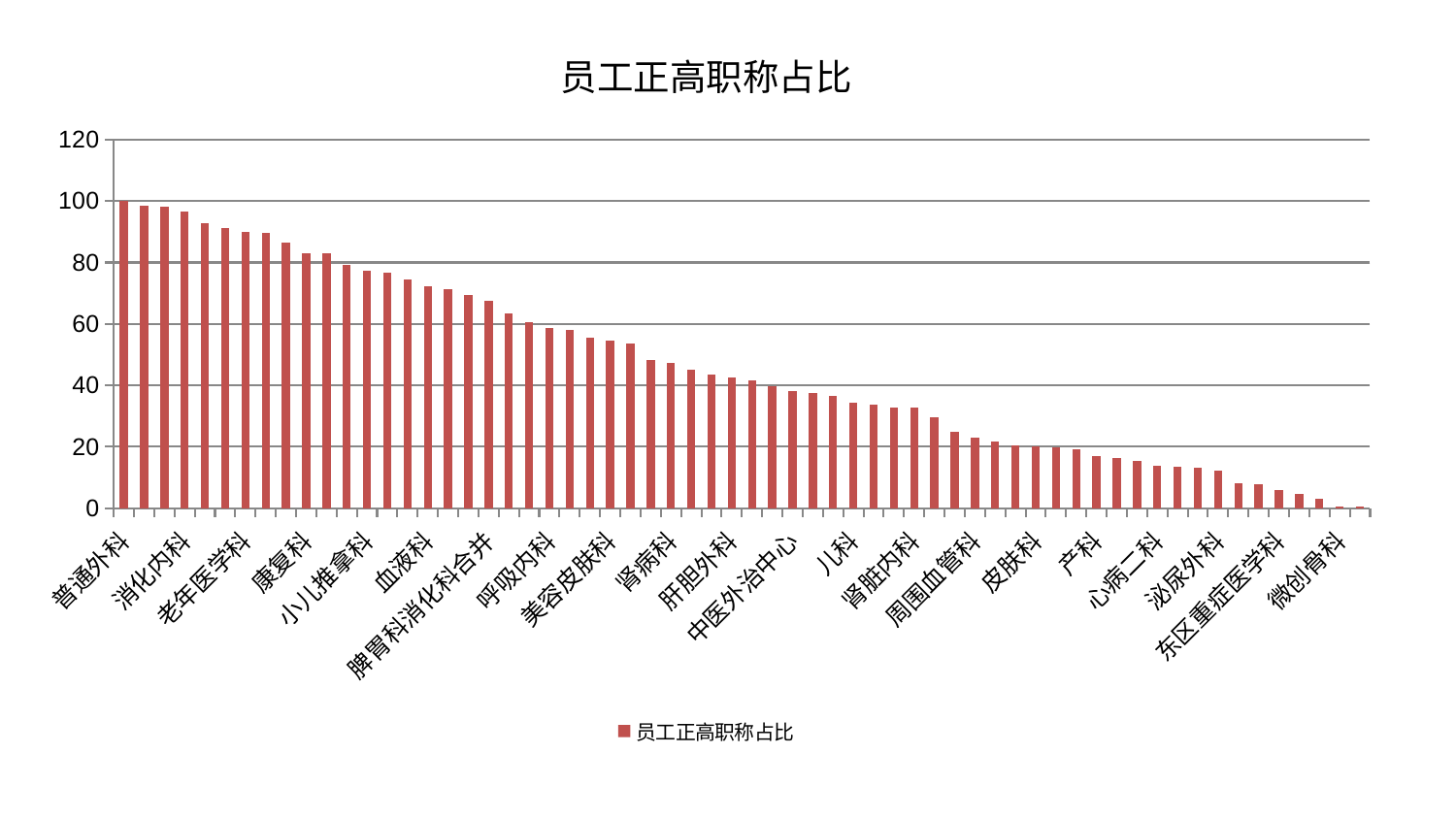

### Chart: 员工正高职称占比

| Category | 员工正高职称占比 |
|---|---|
| 普通外科 | 100.0 |
| 脊柱骨科 | 98.42606269214065 |
| 脑病三科 | 98.2485164500687 |
| 消化内科 | 96.57963444494607 |
| 推拿科 | 92.64180625336252 |
| 肿瘤内科 | 91.18450043055132 |
| 老年医学科 | 89.83569130310293 |
| 肝病科 | 89.66967195914329 |
| 骨科 | 86.49630357879178 |
| 康复科 | 83.00035490024644 |
| 口腔科 | 82.8575538106872 |
| 男科 | 79.32293533076167 |
| 小儿推拿科 | 77.33871853084364 |
| 中医经典科 | 76.79225983475477 |
| 脑病二科 | 74.5730104863471 |
| 血液科 | 72.40425478998236 |
| 肛肠科 | 71.32361492231205 |
| 医院 | 69.3848684948984 |
| 脾胃科消化科合并 | 67.40170355263074 |
| 脑病一科 | 63.39565972738399 |
| 心病一科 | 60.447133044285486 |
| 呼吸内科 | 58.80369567901942 |
| 小儿骨科 | 58.070283600249965 |
| 脾胃病科 | 55.42832441899262 |
| 美容皮肤科 | 54.607913061126155 |
| 乳腺甲状腺外科 | 53.71772925165041 |
| 重症医学科 | 48.412728379578205 |
| 肾病科 | 47.24573671523047 |
| 针灸科 | 45.20337581854685 |
| 妇科 | 43.528542822705134 |
| 肝胆外科 | 42.48949985131123 |
| 治未病中心 | 41.69442828325778 |
| 神经内科 | 39.595800359690855 |
| 中医外治中心 | 38.24157608159544 |
| 胸外科 | 37.66002160658519 |
| 心血管内科 | 36.578837235693975 |
| 儿科 | 34.290166950622414 |
| 东区肾病科 | 33.85197570558245 |
| 运动损伤骨科 | 32.80662112033295 |
| 肾脏内科 | 32.70038447491637 |
| 显微骨科 | 29.70479852797625 |
| 创伤骨科 | 25.031767562181418 |
| 周围血管科 | 22.87589039697458 |
| 风湿病科 | 21.605376506692252 |
| 内分泌科 | 20.466621702966094 |
| 皮肤科 | 20.14918045796261 |
| 西区重症医学科 | 19.701685217872477 |
| 耳鼻喉科 | 19.051538155023028 |
| 产科 | 16.877962482755503 |
| 眼科 | 16.25204239007183 |
| 心病四科 | 15.309883142897895 |
| 心病二科 | 13.90175629809547 |
| 心病三科 | 13.571524986962192 |
| 关节骨科 | 13.250744799157644 |
| 泌尿外科 | 12.350598361301856 |
| 妇二科 | 8.079647118997269 |
| 身心医学科 | 7.89617657264834 |
| 东区重症医学科 | 5.837648472267665 |
| 妇科妇二科合并 | 4.77810951344293 |
| 综合内科 | 3.1523122952482163 |
| 微创骨科 | 0.6429314487389481 |
| 神经外科 | 0.5626378761474315 |
99